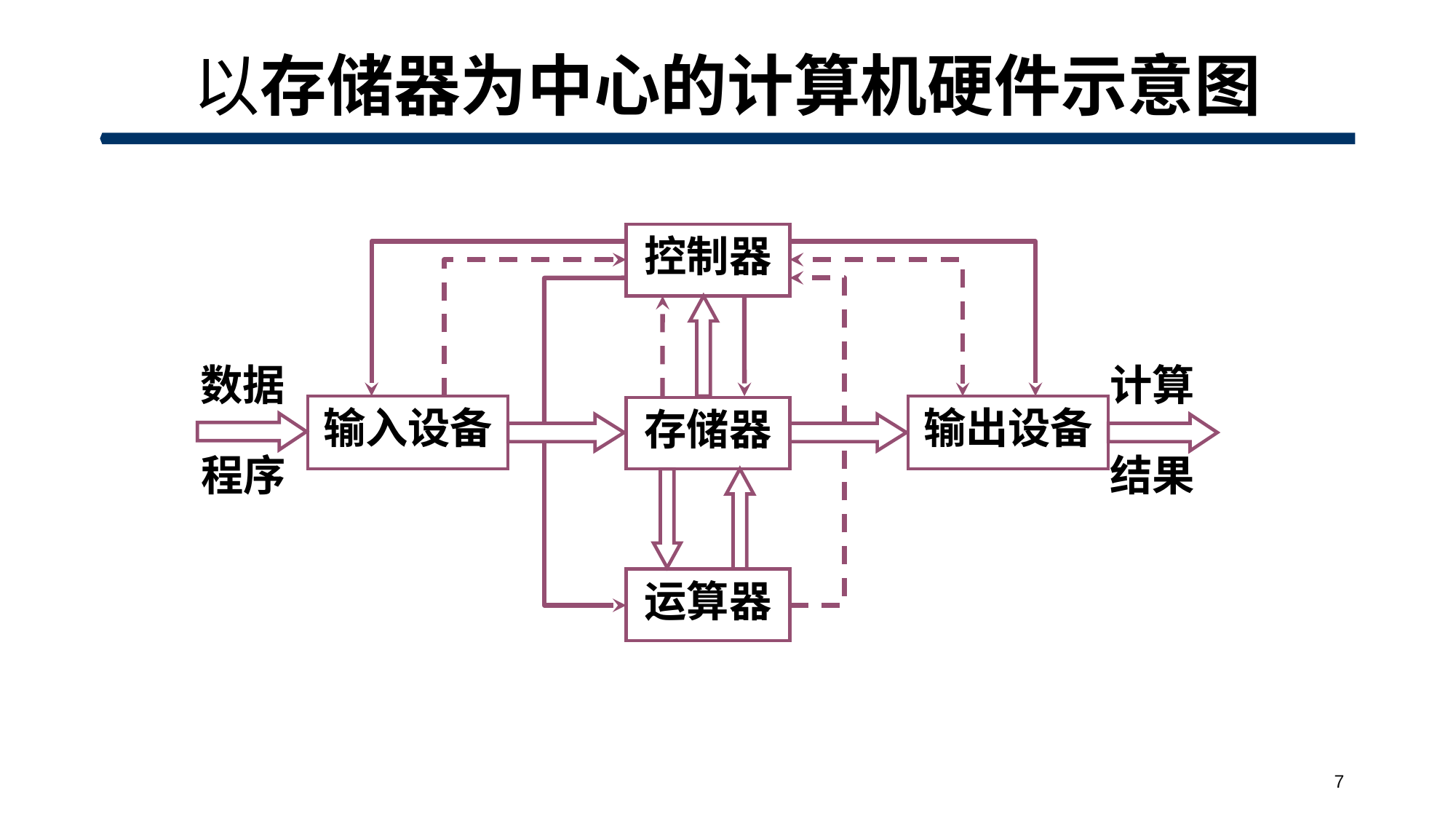

# 以存储器为中心的计算机硬件示意图
控制器

数据
计算
输入设备
输出设备
存储器

程序
结果

运算器

7